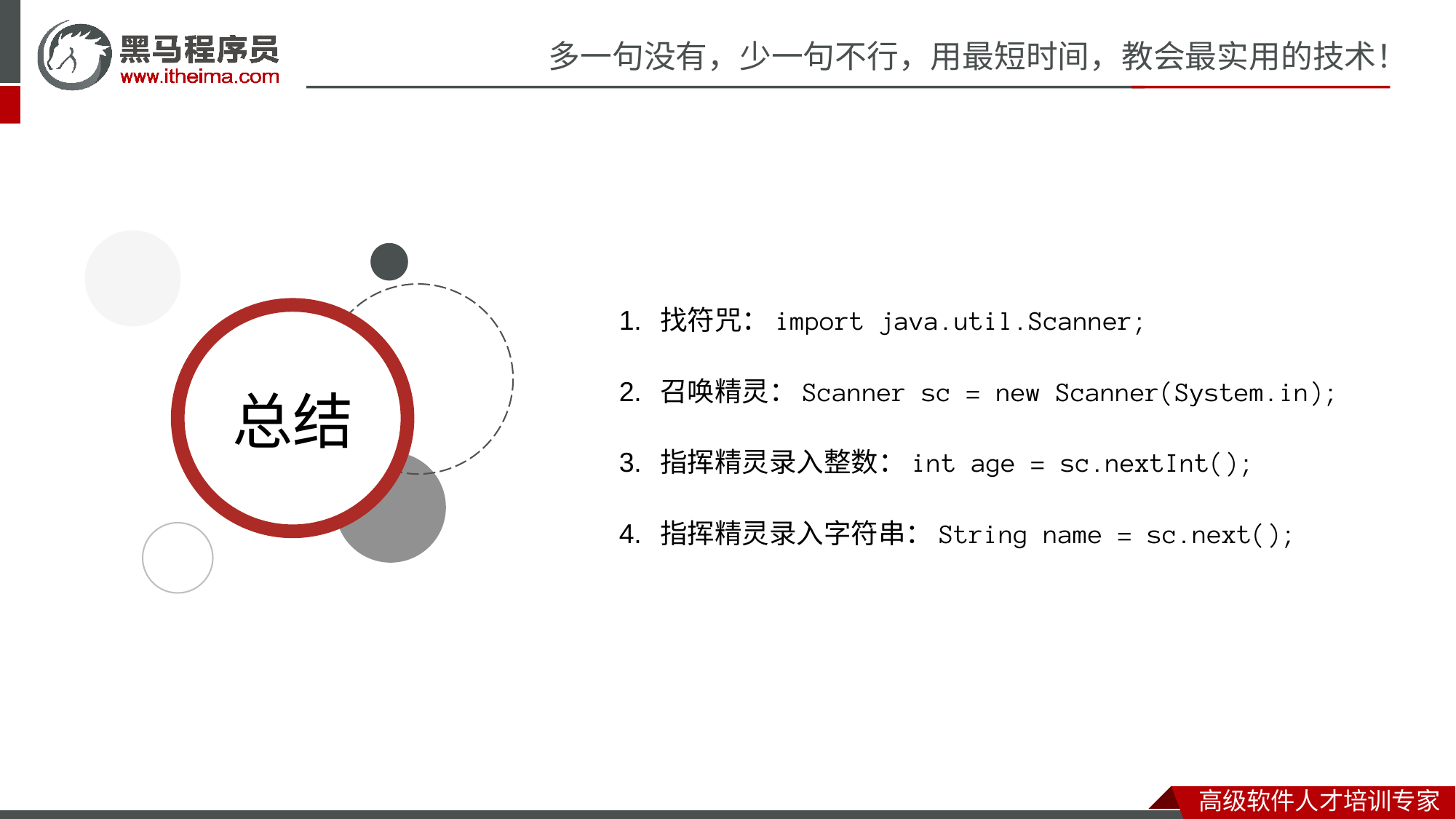

#
找符咒：import java.util.Scanner;
召唤精灵：Scanner sc = new Scanner(System.in);
指挥精灵录入整数：int age = sc.nextInt();
指挥精灵录入字符串：String name = sc.next();